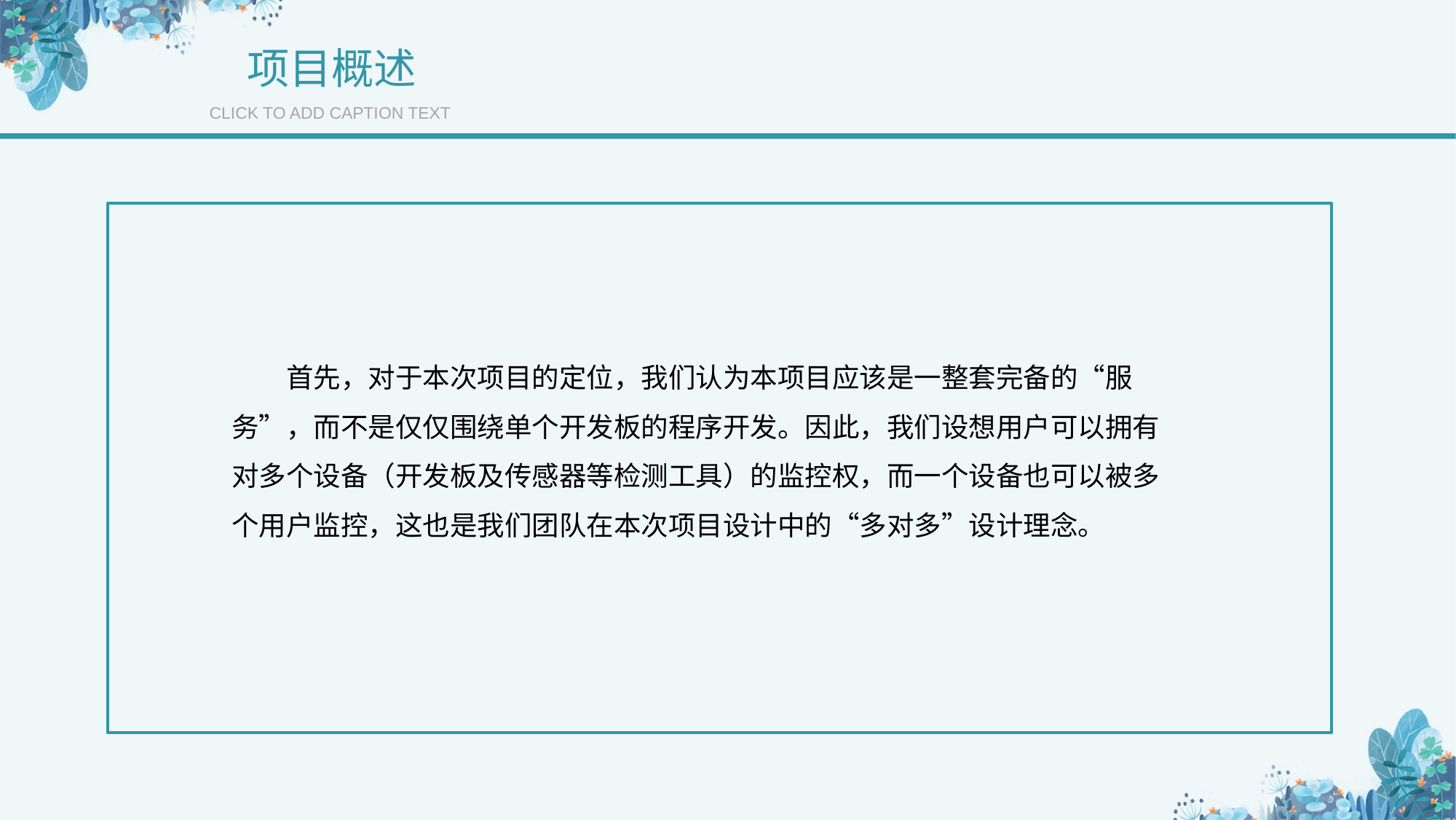

项目概述
CLICK TO ADD CAPTION TEXT

首先，对于本次项目的定位，我们认为本项目应该是一整套完备的“服务”，而不是仅仅围绕单个开发板的程序开发。因此，我们设想用户可以拥有对多个设备（开发板及传感器等检测工具）的监控权，而一个设备也可以被多个用户监控，这也是我们团队在本次项目设计中的“多对多”设计理念。